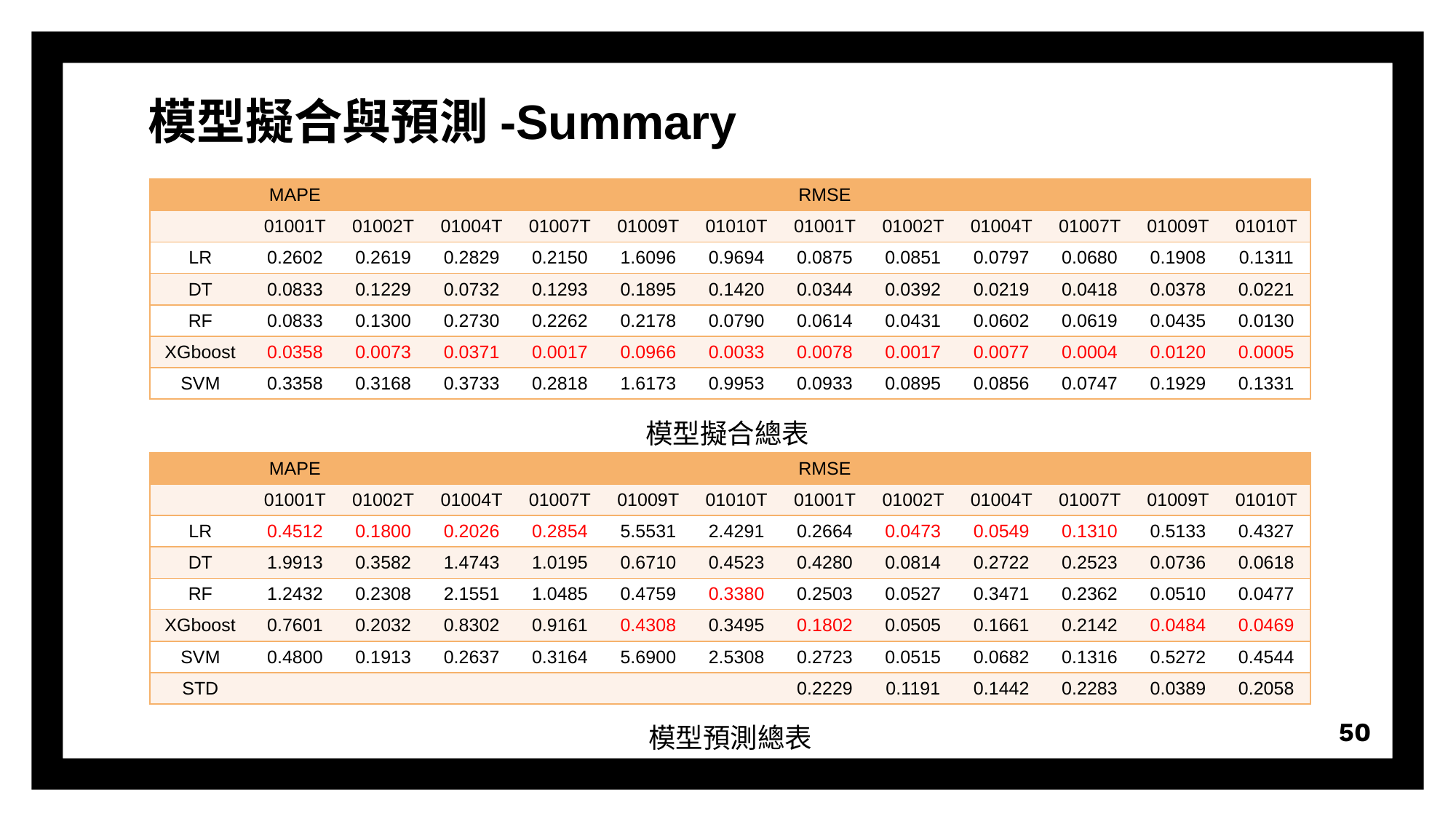

模型擬合與預測-Summary
|  | MAPE |  |  |  |  |  | RMSE |  |  |  |  |  |
| --- | --- | --- | --- | --- | --- | --- | --- | --- | --- | --- | --- | --- |
|  | 01001T | 01002T | 01004T | 01007T | 01009T | 01010T | 01001T | 01002T | 01004T | 01007T | 01009T | 01010T |
| LR | 0.2602 | 0.2619 | 0.2829 | 0.2150 | 1.6096 | 0.9694 | 0.0875 | 0.0851 | 0.0797 | 0.0680 | 0.1908 | 0.1311 |
| DT | 0.0833 | 0.1229 | 0.0732 | 0.1293 | 0.1895 | 0.1420 | 0.0344 | 0.0392 | 0.0219 | 0.0418 | 0.0378 | 0.0221 |
| RF | 0.0833 | 0.1300 | 0.2730 | 0.2262 | 0.2178 | 0.0790 | 0.0614 | 0.0431 | 0.0602 | 0.0619 | 0.0435 | 0.0130 |
| XGboost | 0.0358 | 0.0073 | 0.0371 | 0.0017 | 0.0966 | 0.0033 | 0.0078 | 0.0017 | 0.0077 | 0.0004 | 0.0120 | 0.0005 |
| SVM | 0.3358 | 0.3168 | 0.3733 | 0.2818 | 1.6173 | 0.9953 | 0.0933 | 0.0895 | 0.0856 | 0.0747 | 0.1929 | 0.1331 |
模型擬合總表
|  | MAPE |  |  |  |  |  | RMSE |  |  |  |  |  |
| --- | --- | --- | --- | --- | --- | --- | --- | --- | --- | --- | --- | --- |
|  | 01001T | 01002T | 01004T | 01007T | 01009T | 01010T | 01001T | 01002T | 01004T | 01007T | 01009T | 01010T |
| LR | 0.4512 | 0.1800 | 0.2026 | 0.2854 | 5.5531 | 2.4291 | 0.2664 | 0.0473 | 0.0549 | 0.1310 | 0.5133 | 0.4327 |
| DT | 1.9913 | 0.3582 | 1.4743 | 1.0195 | 0.6710 | 0.4523 | 0.4280 | 0.0814 | 0.2722 | 0.2523 | 0.0736 | 0.0618 |
| RF | 1.2432 | 0.2308 | 2.1551 | 1.0485 | 0.4759 | 0.3380 | 0.2503 | 0.0527 | 0.3471 | 0.2362 | 0.0510 | 0.0477 |
| XGboost | 0.7601 | 0.2032 | 0.8302 | 0.9161 | 0.4308 | 0.3495 | 0.1802 | 0.0505 | 0.1661 | 0.2142 | 0.0484 | 0.0469 |
| SVM | 0.4800 | 0.1913 | 0.2637 | 0.3164 | 5.6900 | 2.5308 | 0.2723 | 0.0515 | 0.0682 | 0.1316 | 0.5272 | 0.4544 |
| STD |  |  |  |  |  |  | 0.2229 | 0.1191 | 0.1442 | 0.2283 | 0.0389 | 0.2058 |
50
模型預測總表